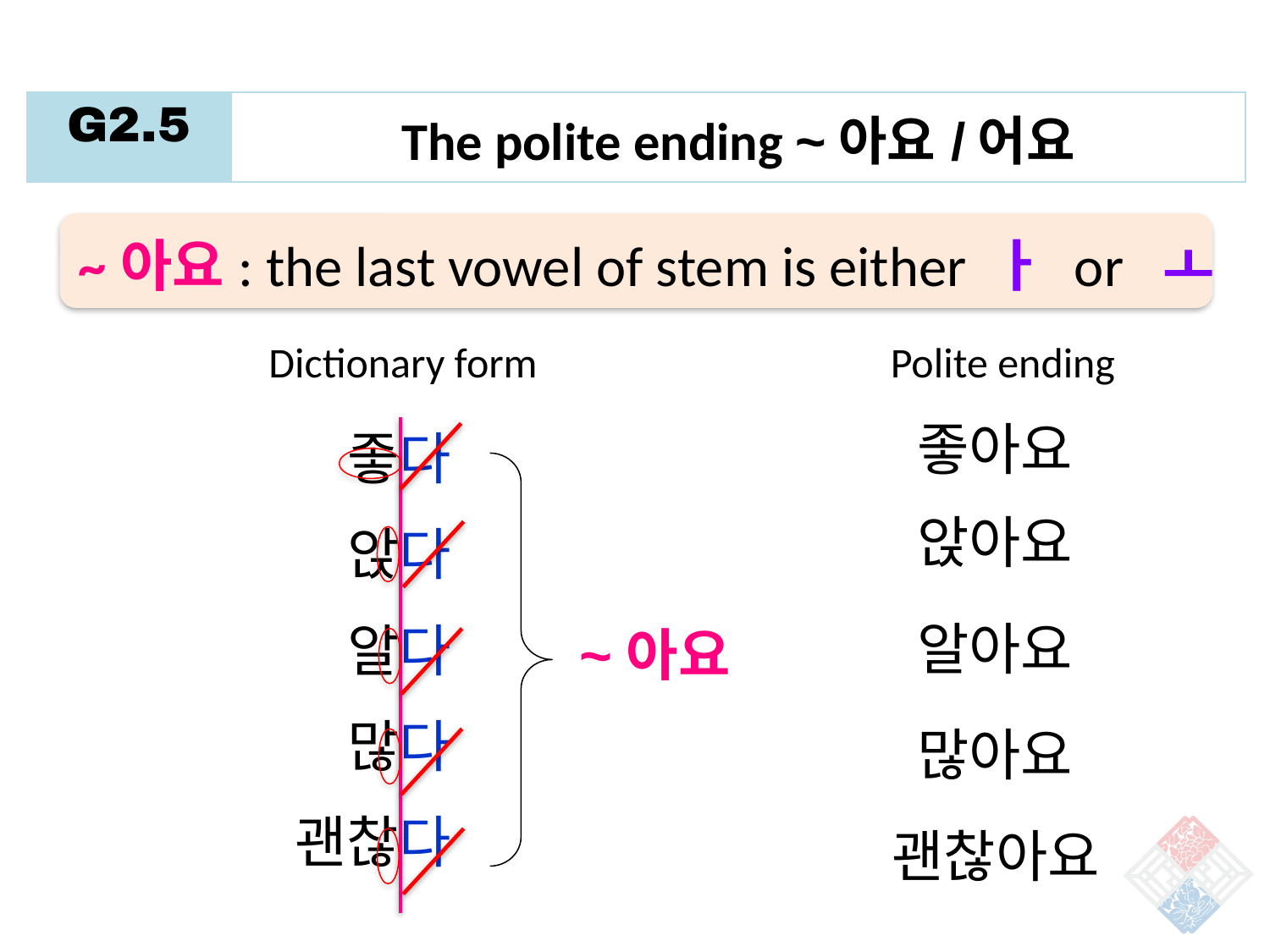

| G2.5 | The polite ending ~아요/어요 |
| --- | --- |

~아요: the last vowel of stem is either ㅏ or  ㅗ
Dictionary form
Polite ending
좋아요
좋다
앉다
알다
많다
괜찮다

앉아요

알아요
~아요

많아요

괜찮아요